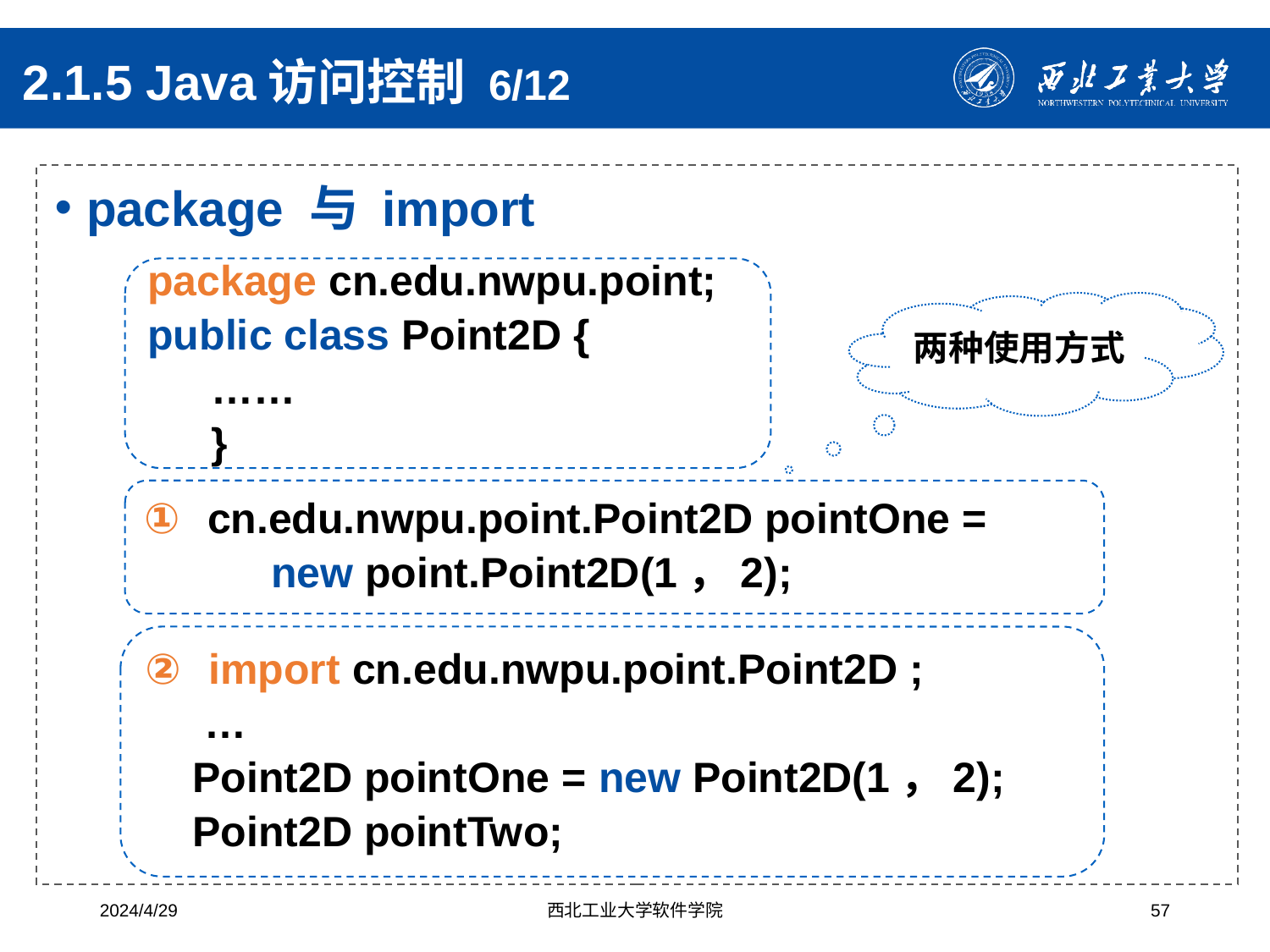

# 2.1.5 Java访问控制 6/12
package 与 import
package cn.edu.nwpu.point;
public class Point2D {
……
}
两种使用方式
cn.edu.nwpu.point.Point2D pointOne =
new point.Point2D(1，2);
import cn.edu.nwpu.point.Point2D ;
     …
    Point2D pointOne = new Point2D(1，2);
    Point2D pointTwo;
2024/4/29
西北工业大学软件学院
57